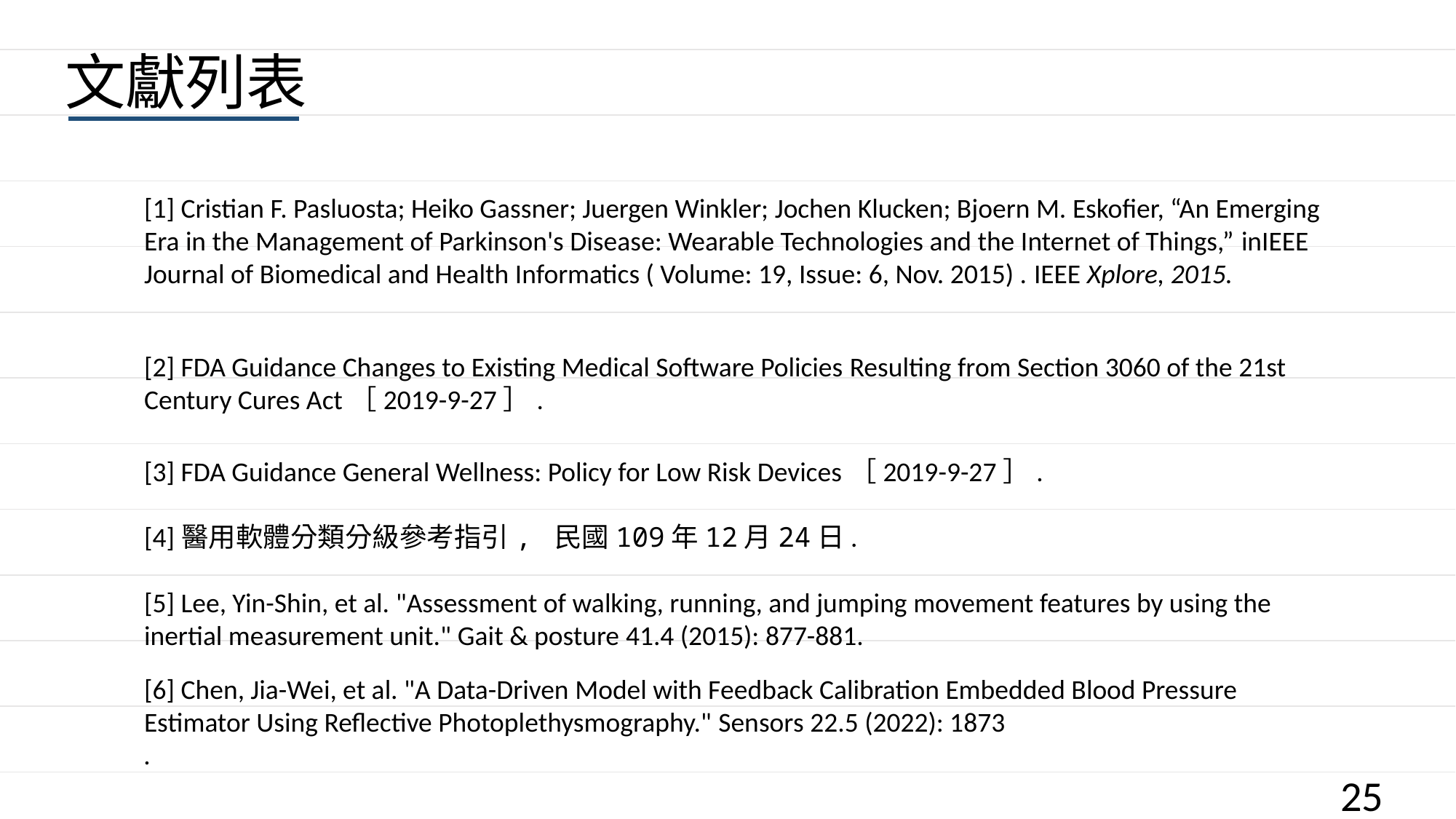

文獻列表
[1] Cristian F. Pasluosta; Heiko Gassner; Juergen Winkler; Jochen Klucken; Bjoern M. Eskofier, “An Emerging Era in the Management of Parkinson's Disease: Wearable Technologies and the Internet of Things,” inIEEE Journal of Biomedical and Health Informatics ( Volume: 19, Issue: 6, Nov. 2015) . IEEE Xplore, 2015.
[2] FDA Guidance Changes to Existing Medical Software Policies Resulting from Section 3060 of the 21st Century Cures Act［2019-9-27］.
[3] FDA Guidance General Wellness: Policy for Low Risk Devices［2019-9-27］.
[4]醫用軟體分類分級參考指引, 民國109年12月24日.
[5] Lee, Yin-Shin, et al. "Assessment of walking, running, and jumping movement features by using the inertial measurement unit." Gait & posture 41.4 (2015): 877-881.

[6] Chen, Jia-Wei, et al. "A Data-Driven Model with Feedback Calibration Embedded Blood Pressure Estimator Using Reflective Photoplethysmography." Sensors 22.5 (2022): 1873
.
25